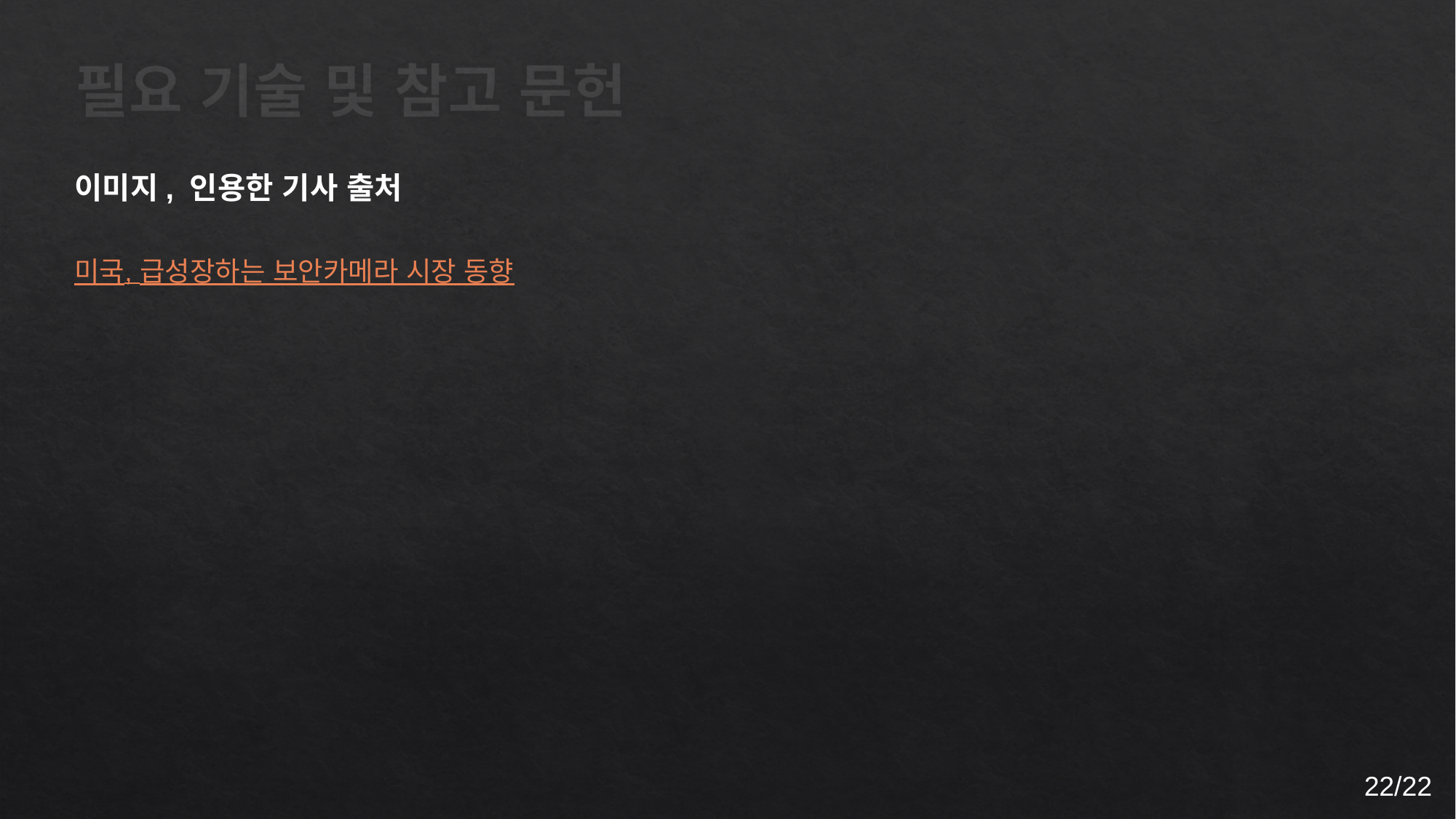

# 필요 기술 및 참고 문헌
이미지, 인용한 기사 출처

미국, 급성장하는 보안카메라 시장 동향

22/22